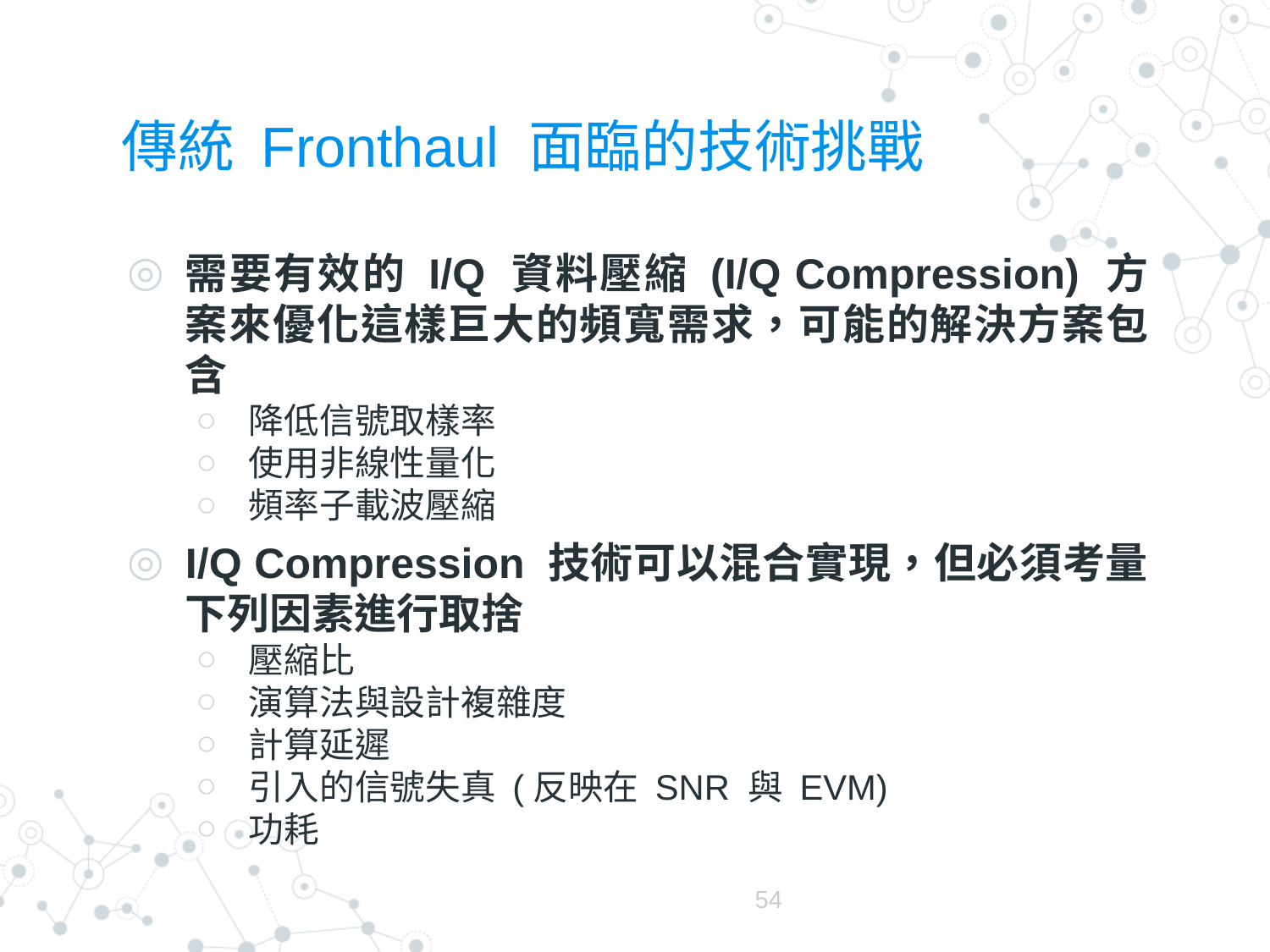

# 傳統 Fronthaul 面臨的技術挑戰
需要有效的 I/Q 資料壓縮 (I/Q Compression) 方案來優化這樣巨大的頻寬需求，可能的解決方案包含
降低信號取樣率
使用非線性量化
頻率子載波壓縮
I/Q Compression 技術可以混合實現，但必須考量下列因素進行取捨
壓縮比
演算法與設計複雜度
計算延遲
引入的信號失真 (反映在 SNR 與 EVM)
功耗

54